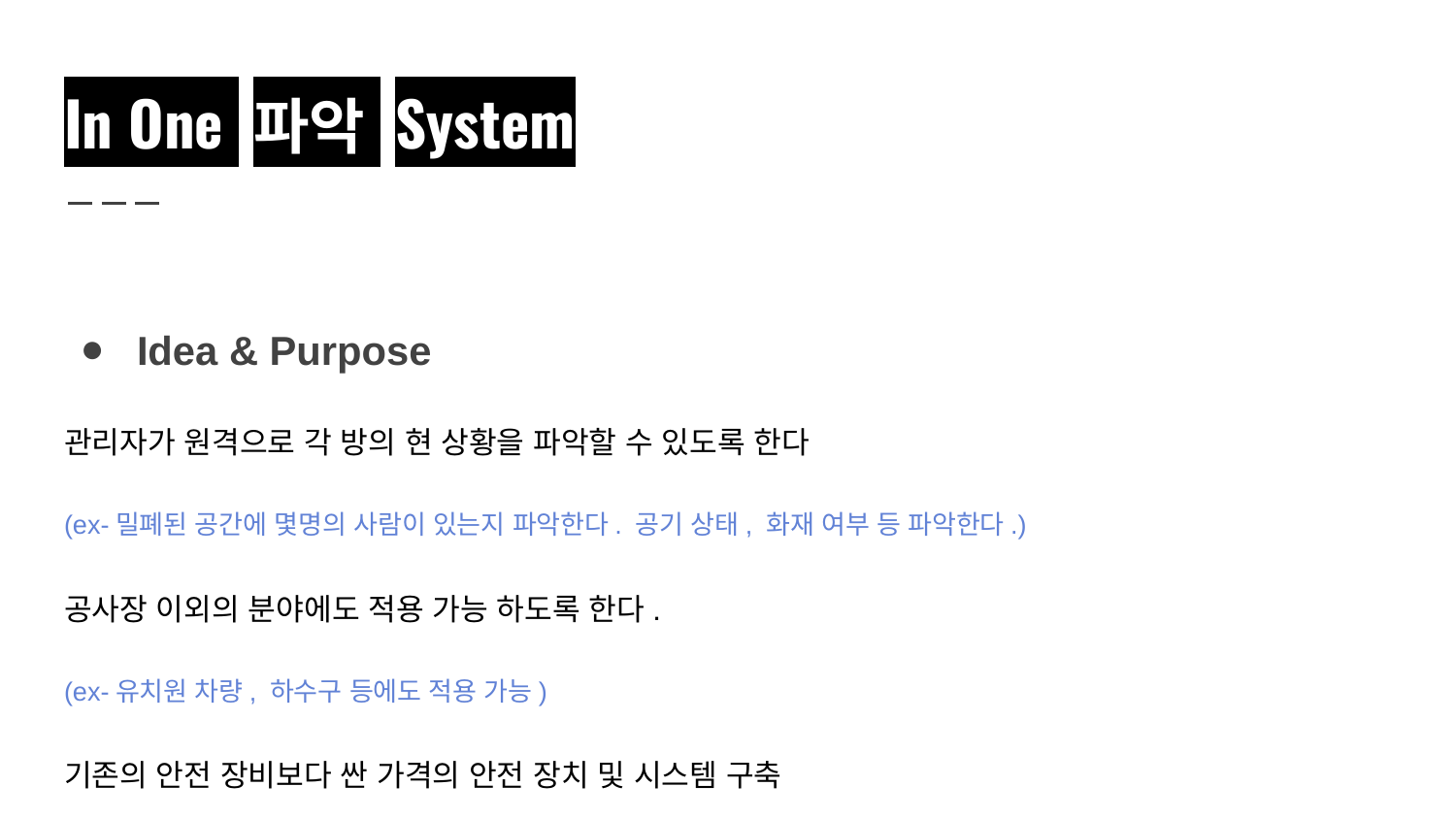

# In One 파악 System
Idea & Purpose
관리자가 원격으로 각 방의 현 상황을 파악할 수 있도록 한다
(ex-밀폐된 공간에 몇명의 사람이 있는지 파악한다. 공기 상태, 화재 여부 등 파악한다.)
공사장 이외의 분야에도 적용 가능 하도록 한다.
(ex-유치원 차량, 하수구 등에도 적용 가능)
기존의 안전 장비보다 싼 가격의 안전 장치 및 시스템 구축